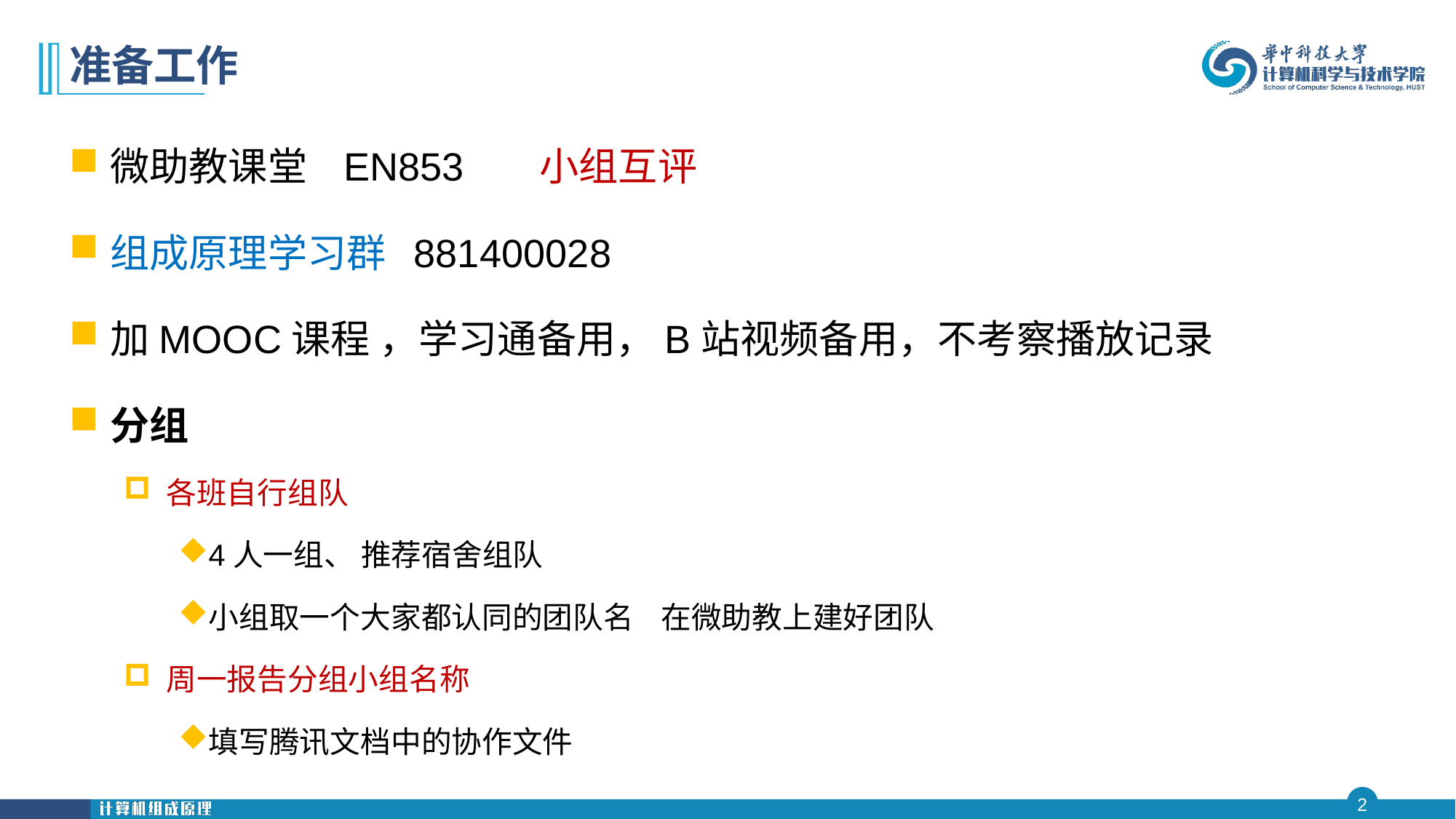

# 准备工作
微助教课堂   EN853      小组互评
组成原理学习群  881400028
加MOOC课程 ，学习通备用，B站视频备用，不考察播放记录
分组
各班自行组队
4人一组、 推荐宿舍组队
小组取一个大家都认同的团队名    在微助教上建好团队
周一报告分组小组名称
填写腾讯文档中的协作文件